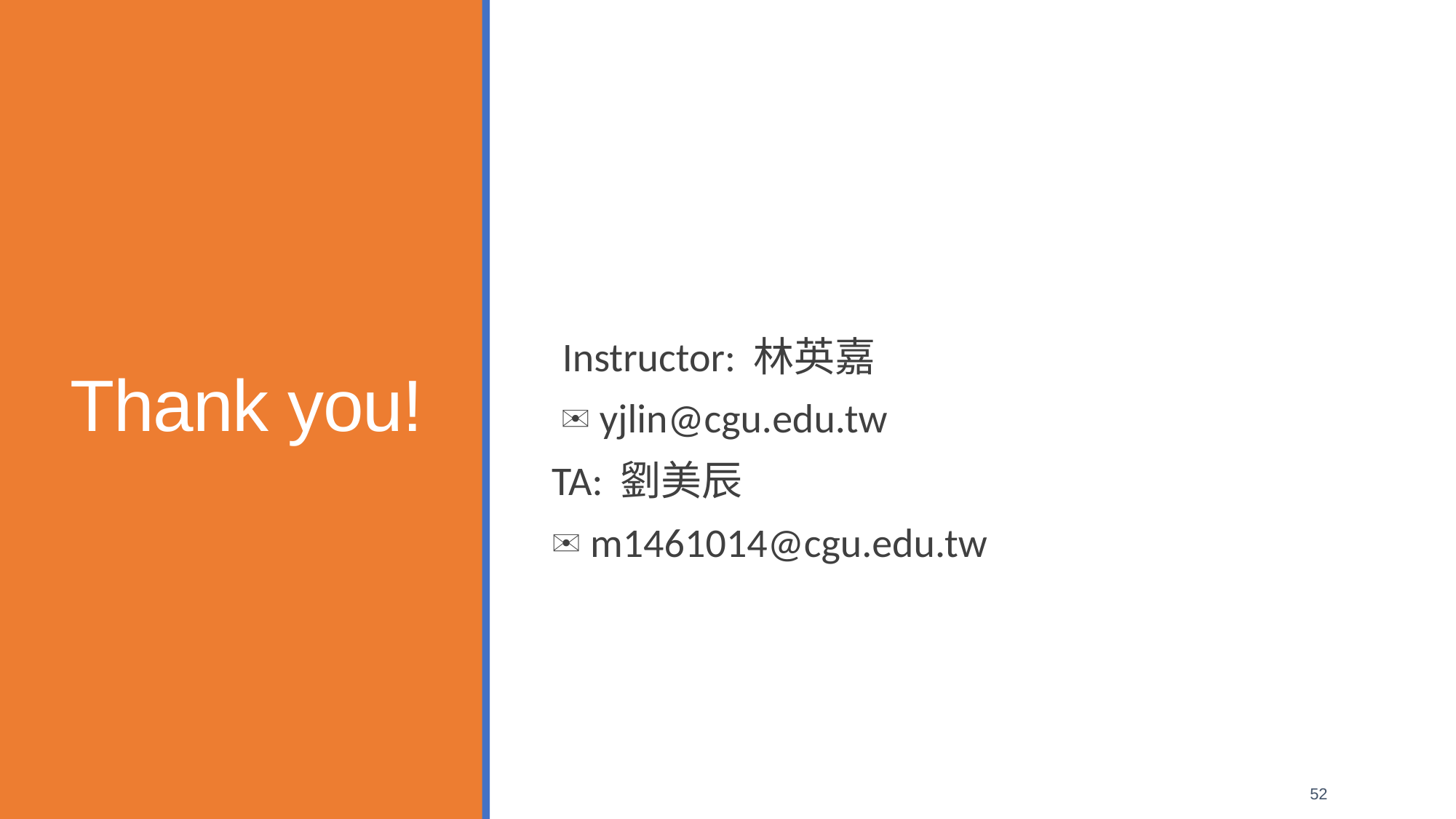

Instructor: 林英嘉
 ✉️ yjlin@cgu.edu.tw
TA: 劉美辰
✉️ m1461014@cgu.edu.tw

# Thank you!
52